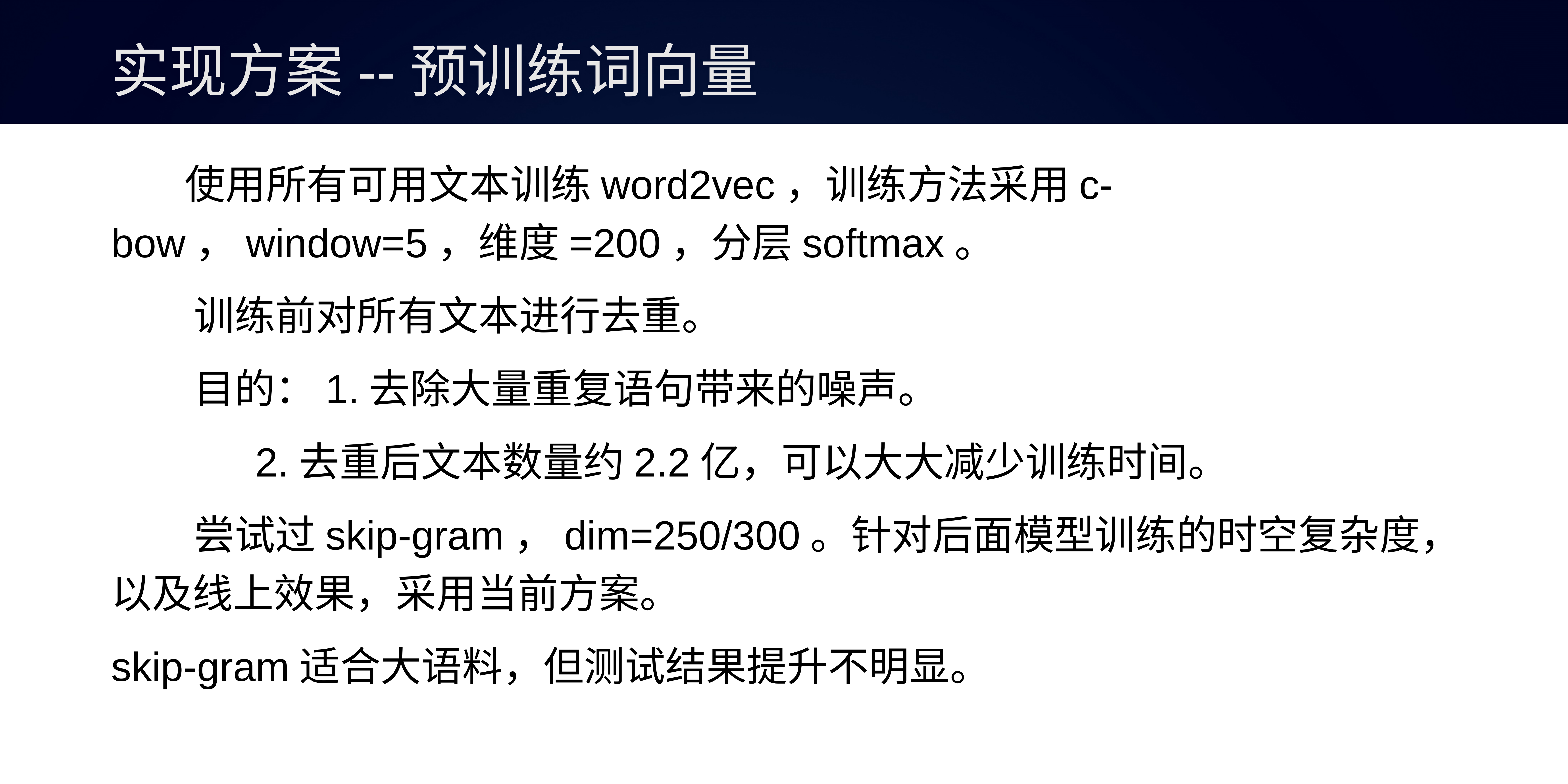

# 实现方案--预训练词向量
       使用所有可用文本训练word2vec，训练方法采用c-bow，window=5，维度=200，分层softmax。
        训练前对所有文本进行去重。
        目的：1.去除大量重复语句带来的噪声。
          	 2.去重后文本数量约2.2亿，可以大大减少训练时间。
        尝试过skip-gram，dim=250/300。针对后面模型训练的时空复杂度，以及线上效果，采用当前方案。
skip-gram适合大语料，但测试结果提升不明显。